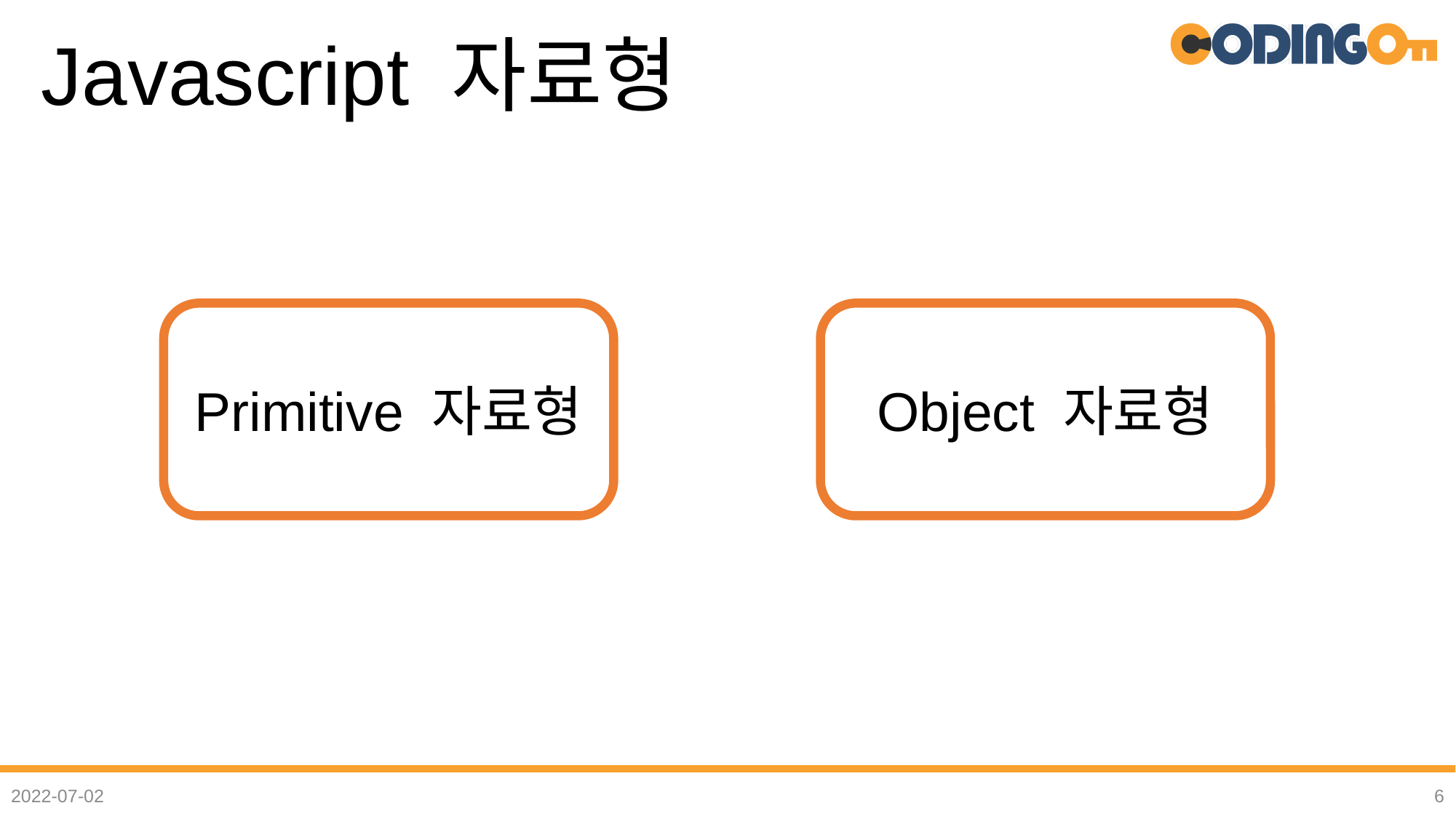

# Javascript 자료형
Primitive 자료형
Object 자료형
2022-07-02
6